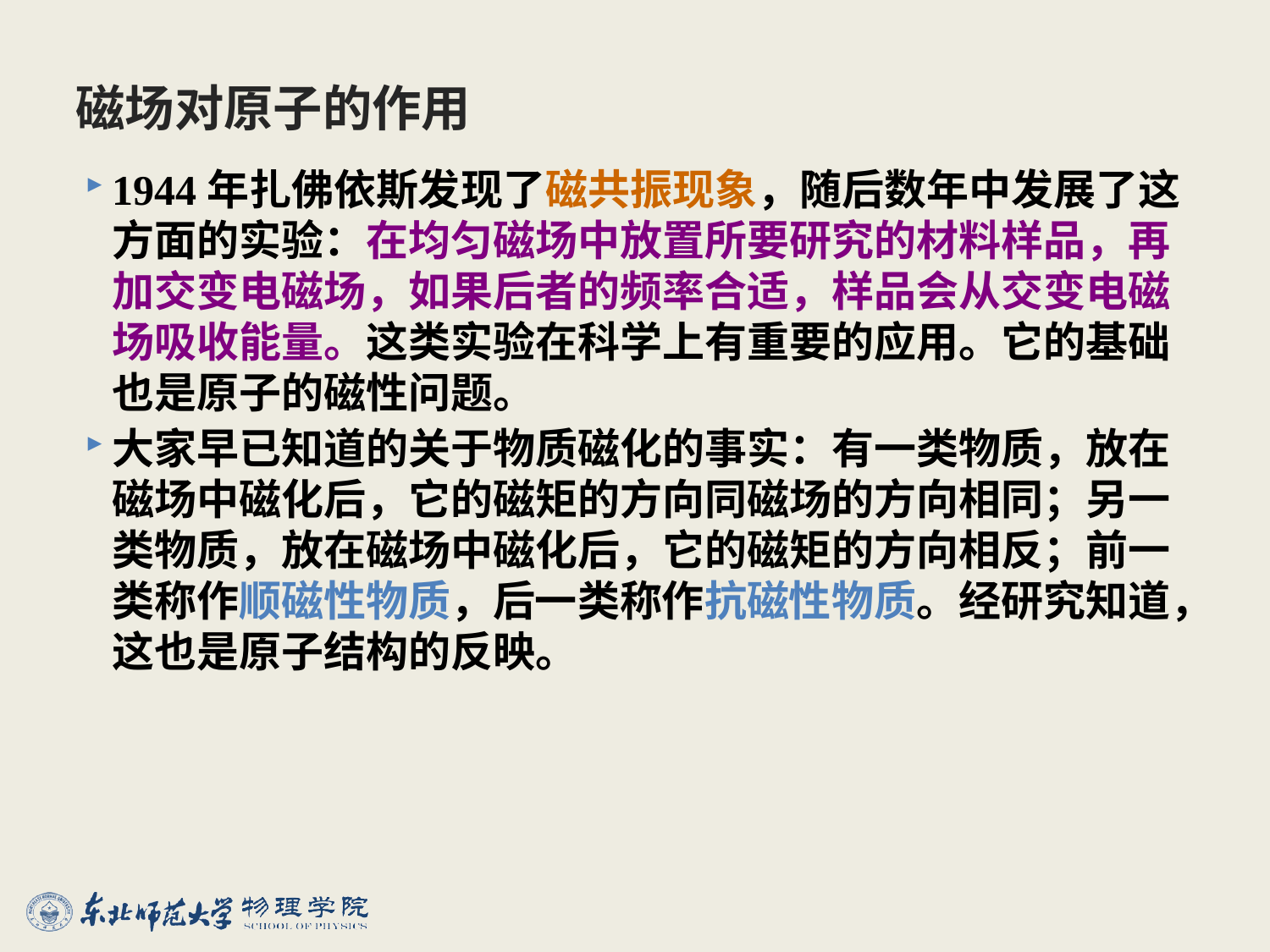

# 磁场对原子的作用
1944年扎佛依斯发现了磁共振现象，随后数年中发展了这方面的实验：在均匀磁场中放置所要研究的材料样品，再加交变电磁场，如果后者的频率合适，样品会从交变电磁场吸收能量。这类实验在科学上有重要的应用。它的基础也是原子的磁性问题。
大家早已知道的关于物质磁化的事实：有一类物质，放在磁场中磁化后，它的磁矩的方向同磁场的方向相同；另一类物质，放在磁场中磁化后，它的磁矩的方向相反；前一类称作顺磁性物质，后一类称作抗磁性物质。经研究知道，这也是原子结构的反映。